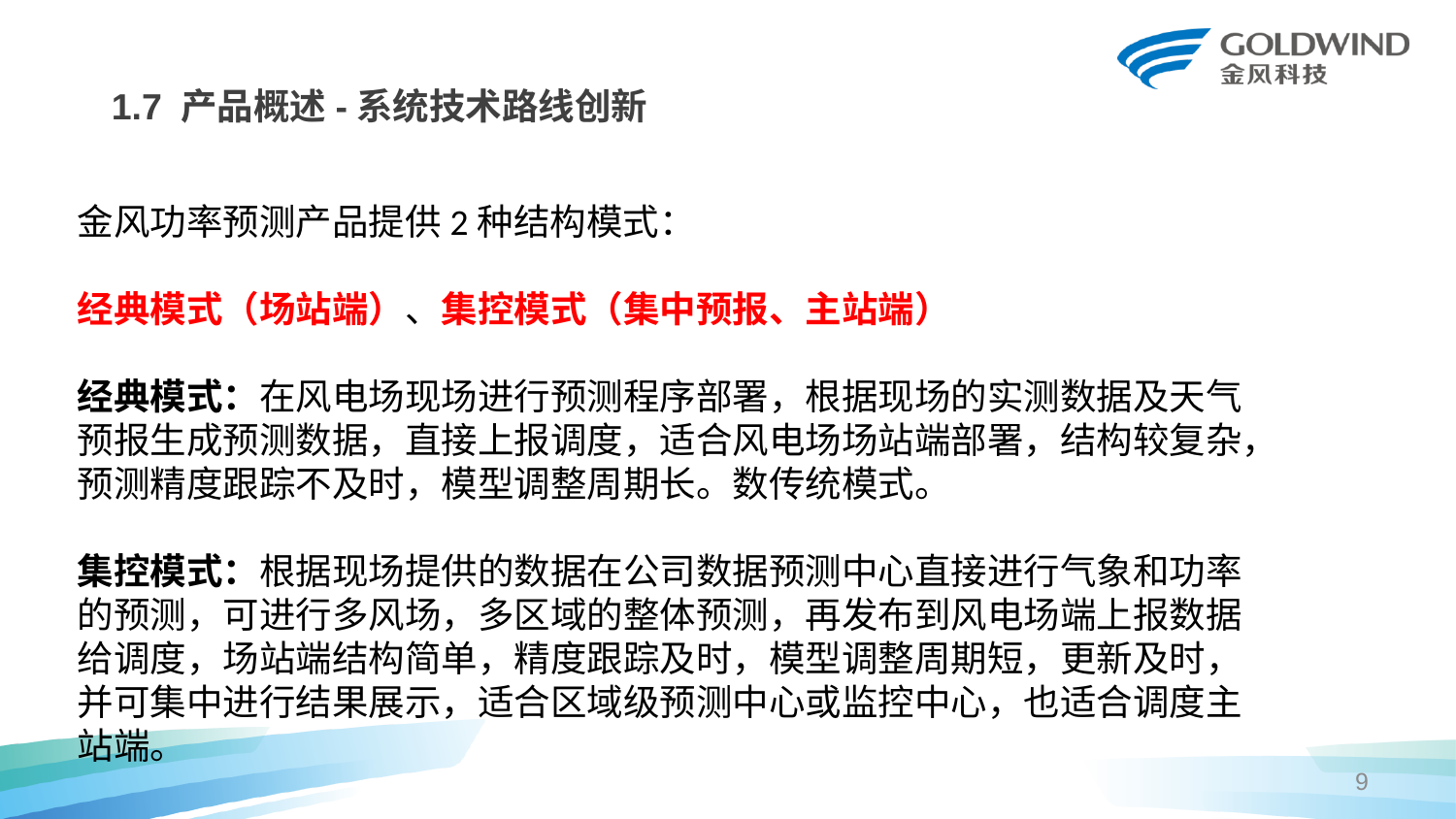

1.7 产品概述-系统技术路线创新
金风功率预测产品提供2种结构模式：

经典模式（场站端）、集控模式（集中预报、主站端）

经典模式：在风电场现场进行预测程序部署，根据现场的实测数据及天气预报生成预测数据，直接上报调度，适合风电场场站端部署，结构较复杂，预测精度跟踪不及时，模型调整周期长。数传统模式。

集控模式：根据现场提供的数据在公司数据预测中心直接进行气象和功率的预测，可进行多风场，多区域的整体预测，再发布到风电场端上报数据给调度，场站端结构简单，精度跟踪及时，模型调整周期短，更新及时，并可集中进行结果展示，适合区域级预测中心或监控中心，也适合调度主站端。

9